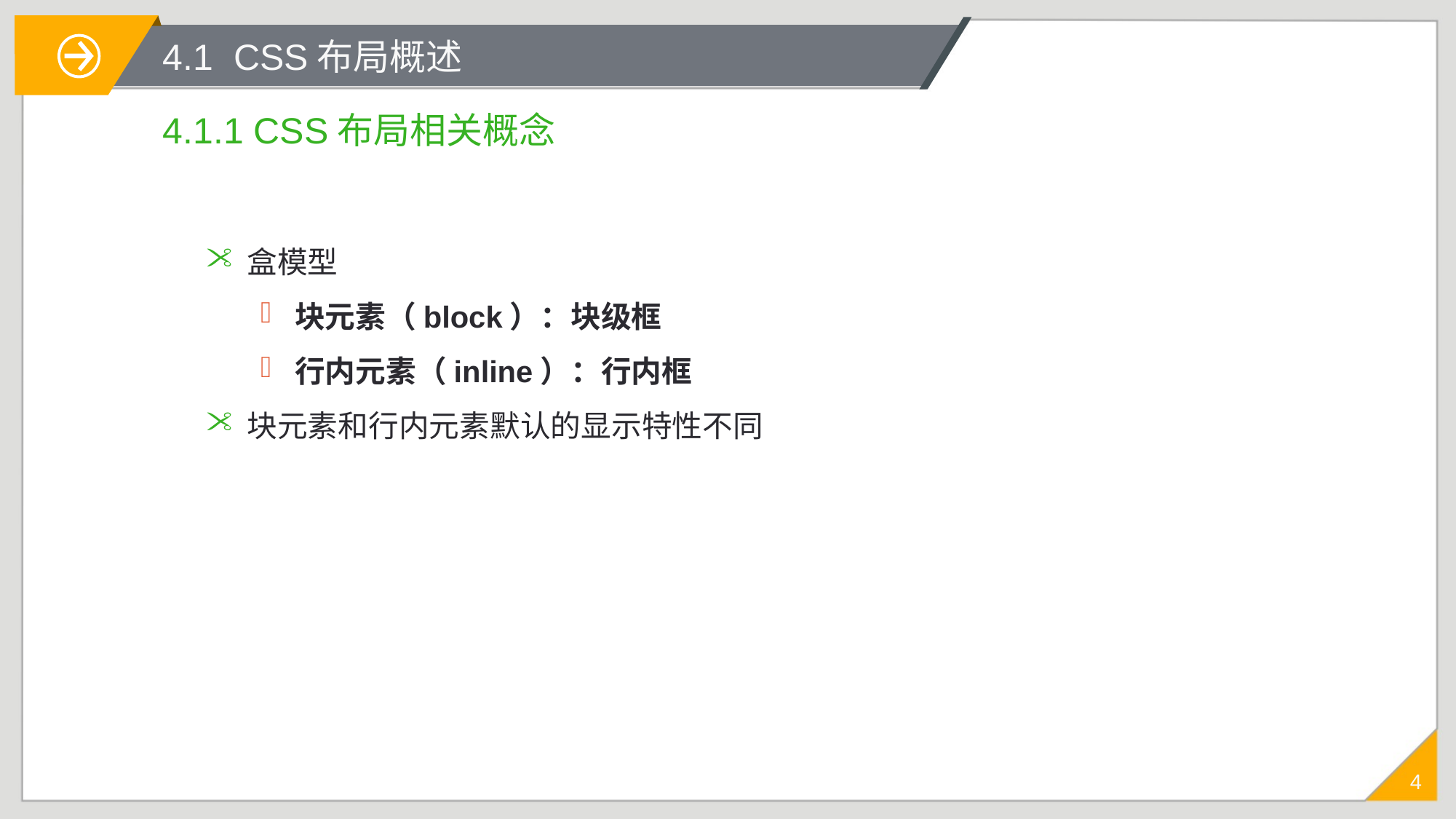

4.1  CSS布局概述
# 4.1.1 CSS布局相关概念
盒模型
块元素（block）：块级框
行内元素（inline）：行内框
块元素和行内元素默认的显示特性不同